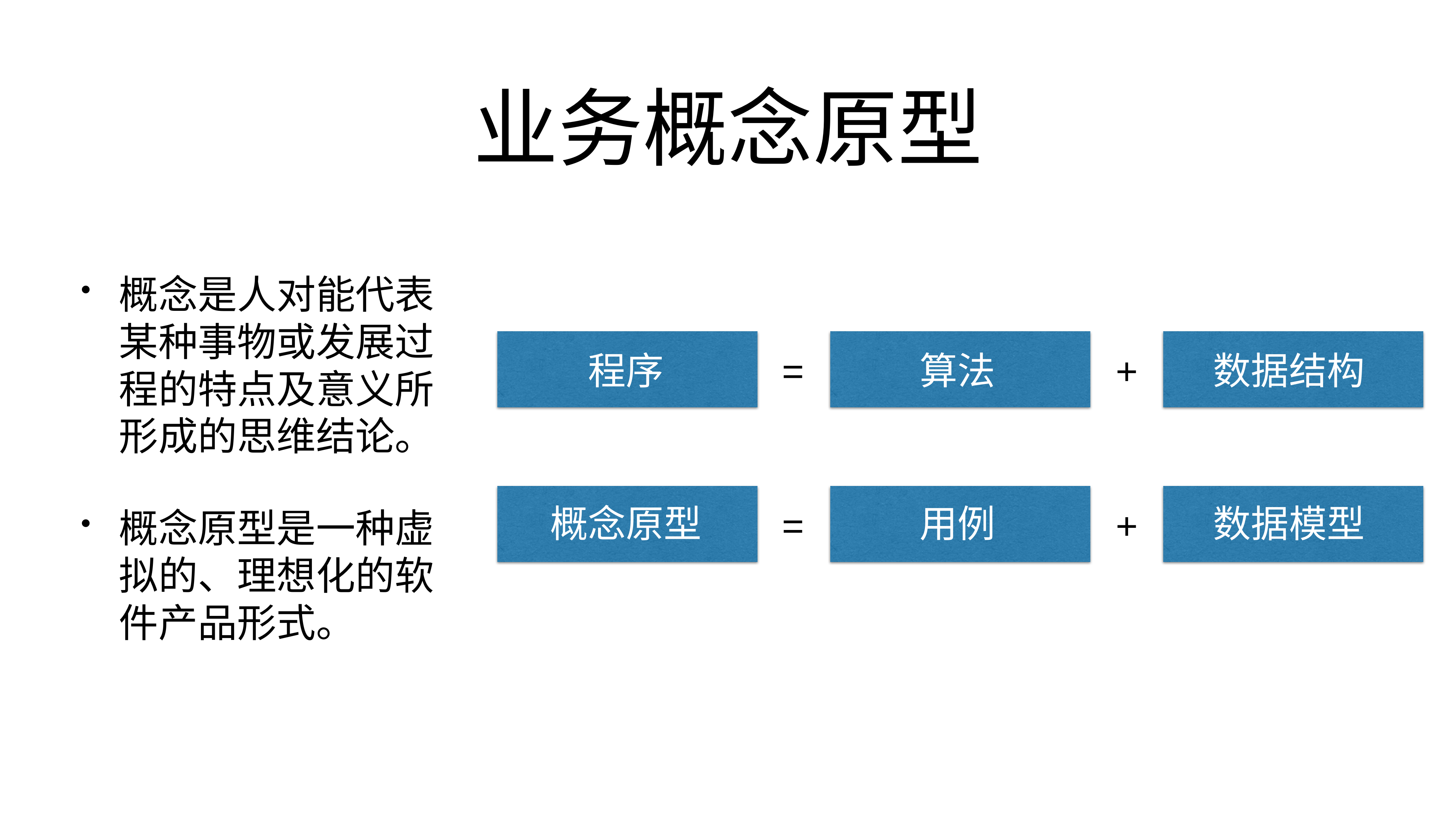

# 业务概念原型
概念是人对能代表某种事物或发展过程的特点及意义所形成的思维结论。
概念原型是一种虚拟的、理想化的软件产品形式。

程序
算法
数据结构
=
+

概念原型
用例
数据模型
=
+